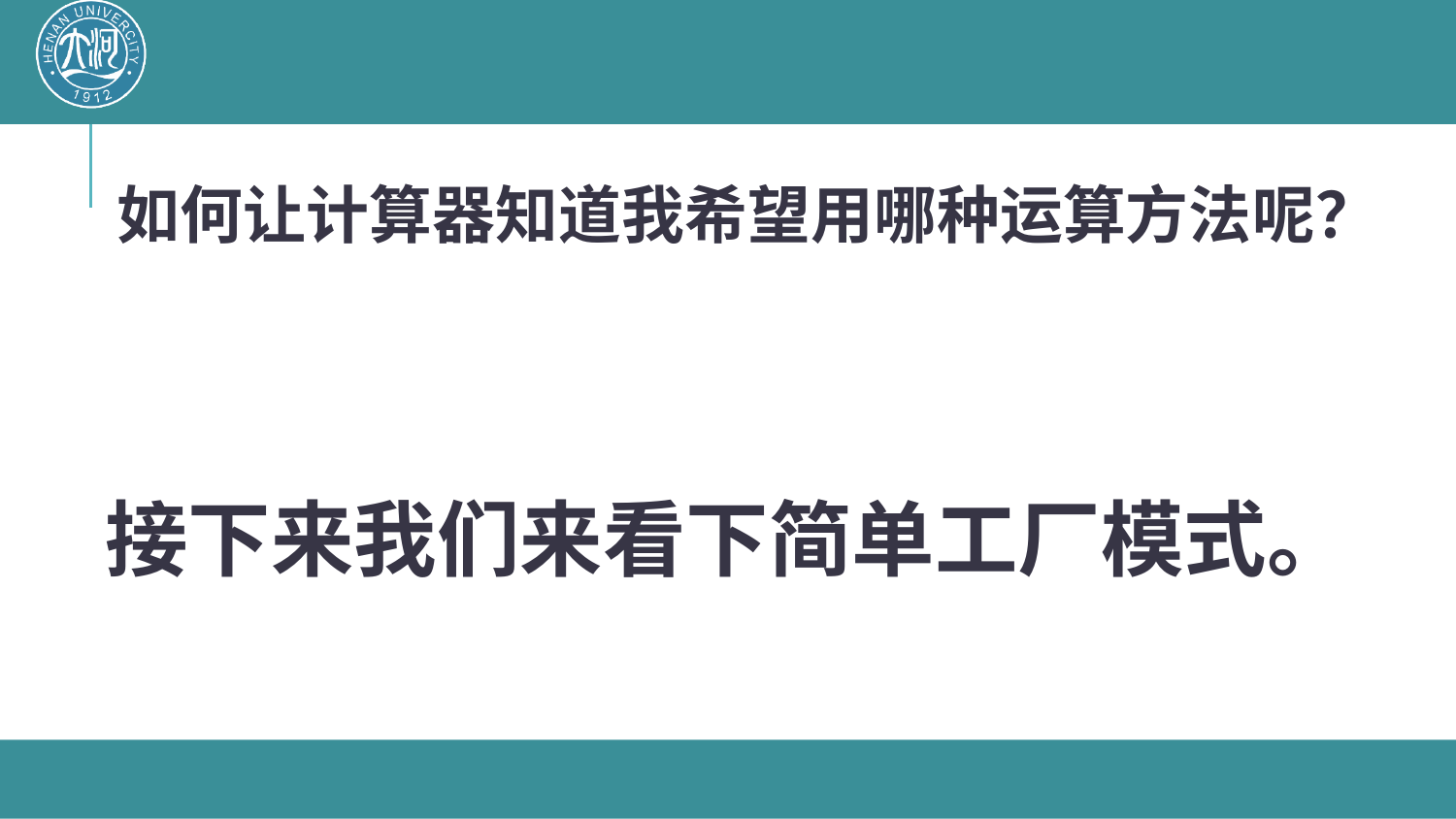

如何让计算器知道我希望用哪种运算方法呢？
接下来我们来看下简单工厂模式。